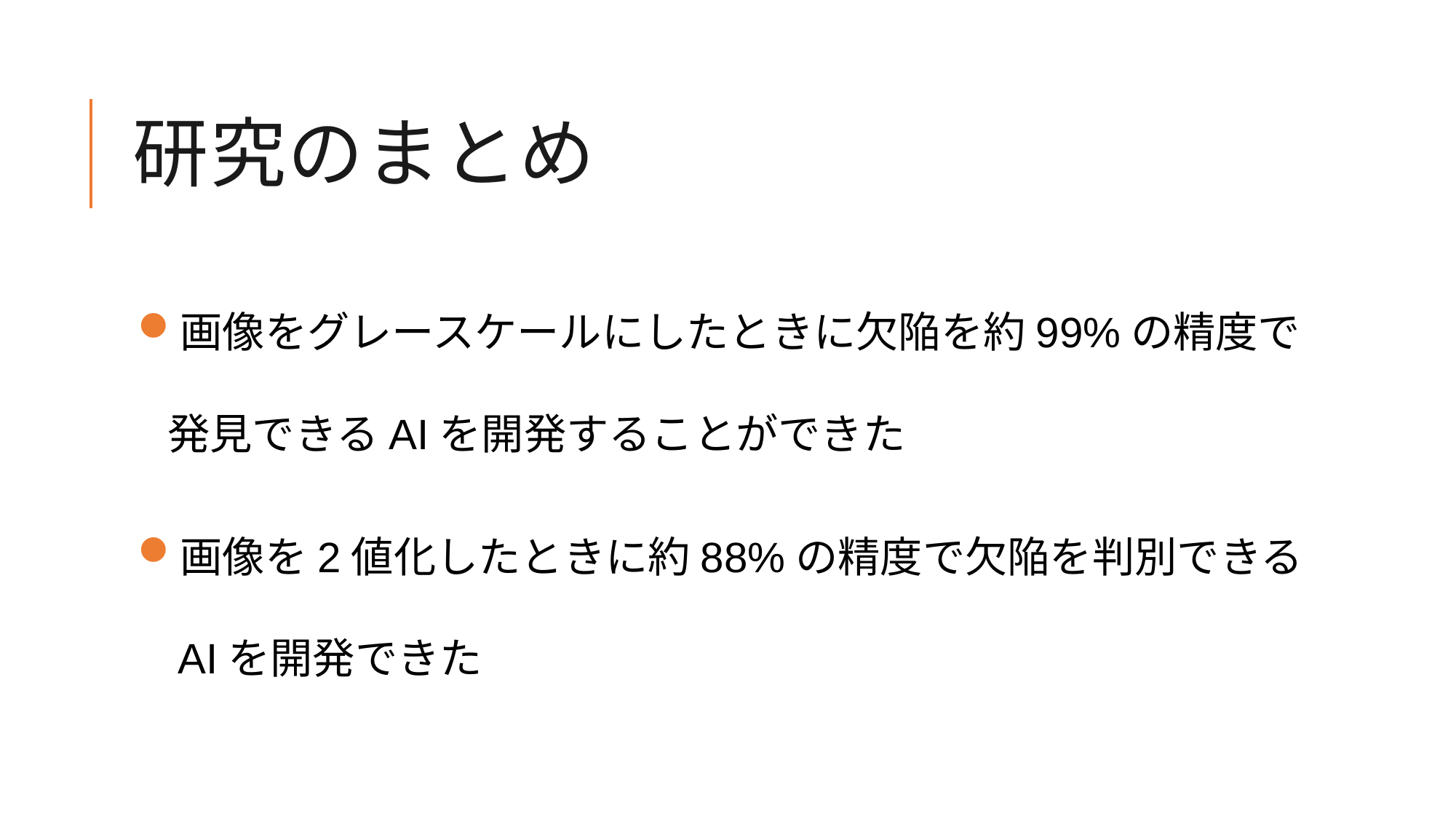

# 研究のまとめ
画像をグレースケールにしたときに欠陥を約99%の精度で
  発見できるAIを開発することができた
画像を2値化したときに約88%の精度で欠陥を判別できる
  AIを開発できた